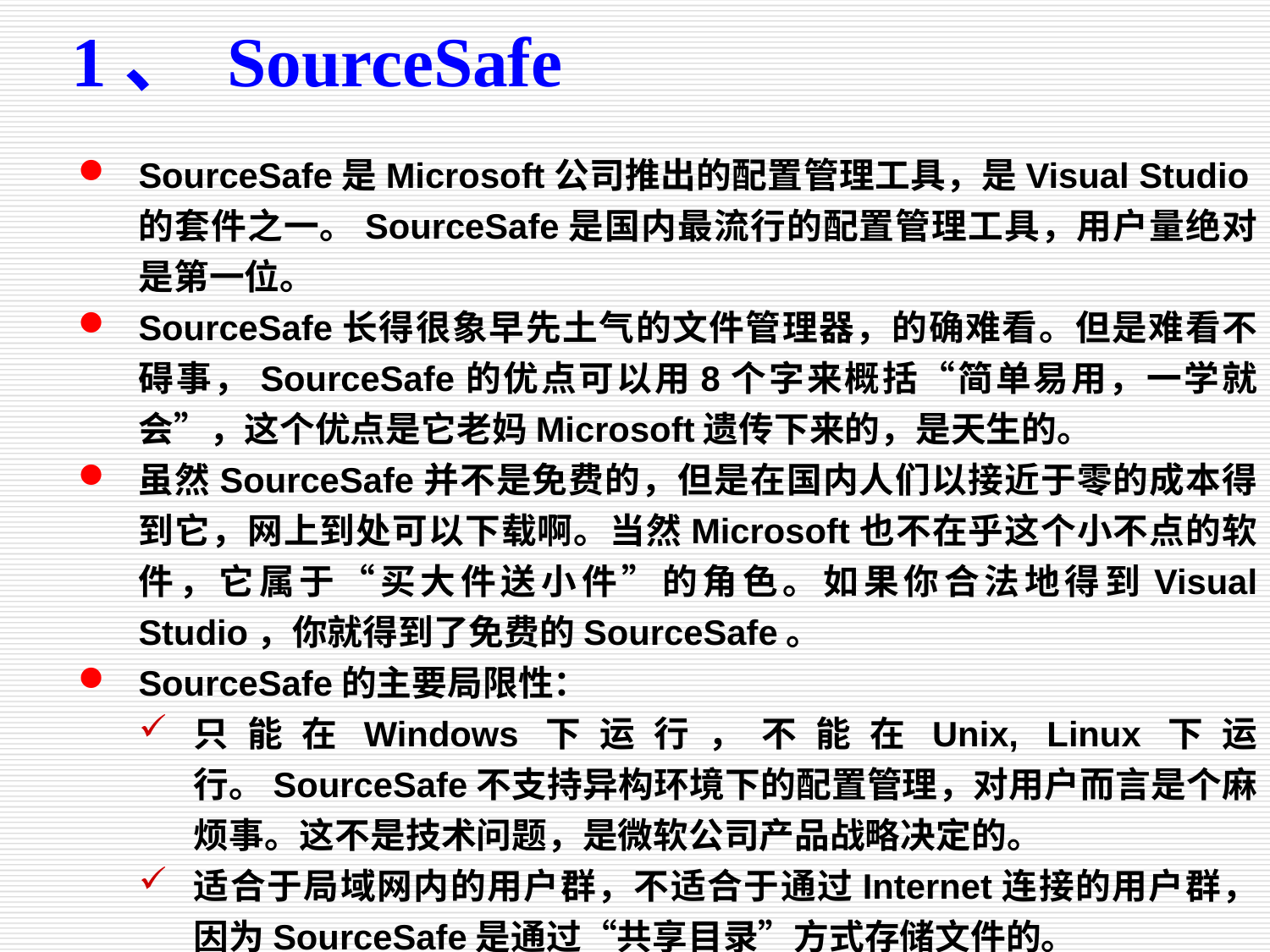

1、 SourceSafe
SourceSafe是Microsoft公司推出的配置管理工具，是Visual Studio的套件之一。SourceSafe是国内最流行的配置管理工具，用户量绝对是第一位。
SourceSafe长得很象早先土气的文件管理器，的确难看。但是难看不碍事，SourceSafe的优点可以用8个字来概括“简单易用，一学就会”，这个优点是它老妈Microsoft遗传下来的，是天生的。
虽然SourceSafe并不是免费的，但是在国内人们以接近于零的成本得到它，网上到处可以下载啊。当然Microsoft也不在乎这个小不点的软件，它属于“买大件送小件”的角色。如果你合法地得到Visual Studio，你就得到了免费的SourceSafe。
SourceSafe的主要局限性：
只能在Windows下运行，不能在Unix, Linux下运行。SourceSafe不支持异构环境下的配置管理，对用户而言是个麻烦事。这不是技术问题，是微软公司产品战略决定的。
适合于局域网内的用户群，不适合于通过Internet连接的用户群，因为SourceSafe是通过“共享目录”方式存储文件的。